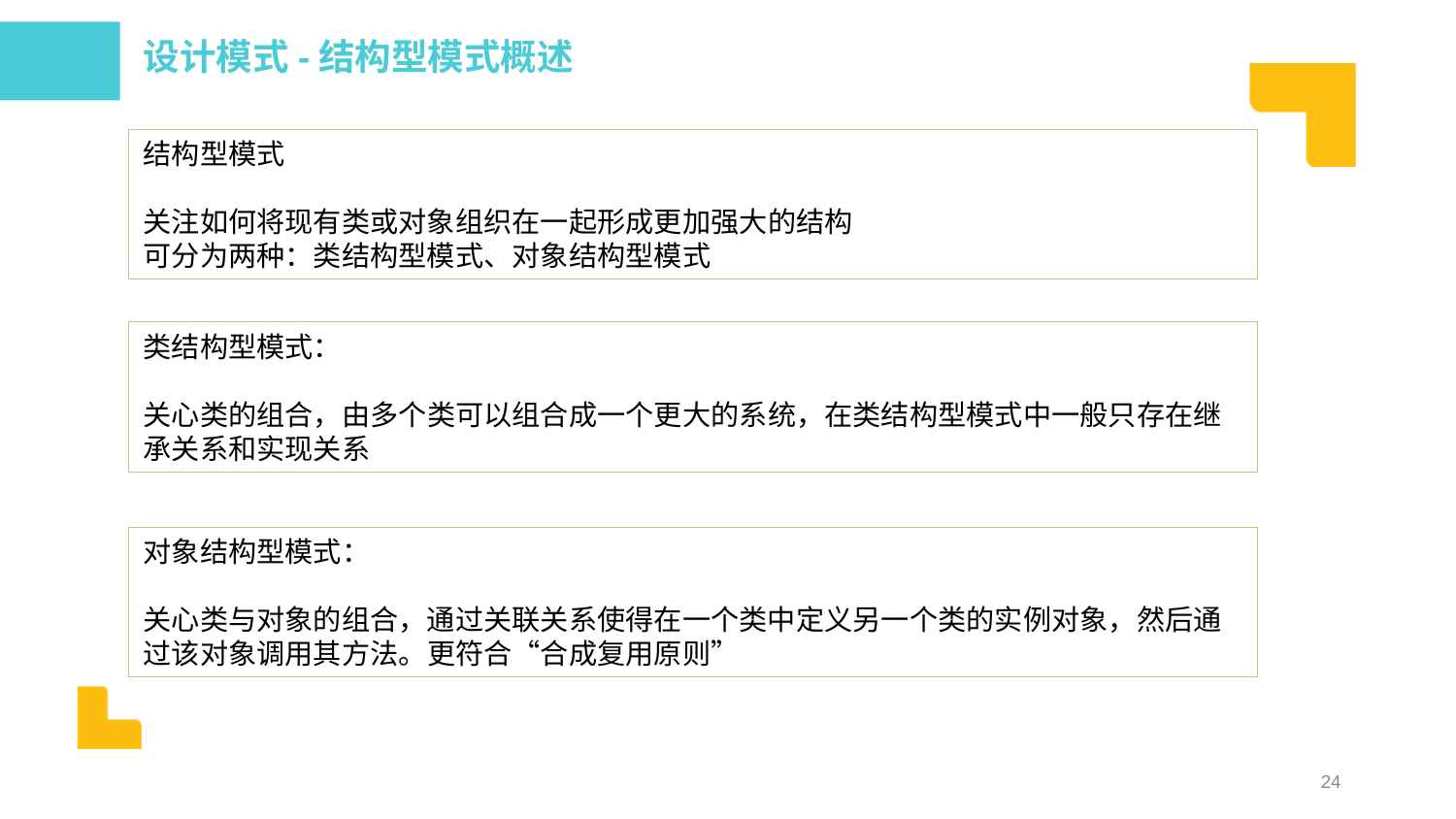

设计模式-结构型模式概述

结构型模式

关注如何将现有类或对象组织在一起形成更加强大的结构
可分为两种：类结构型模式、对象结构型模式
类结构型模式：

关心类的组合，由多个类可以组合成一个更大的系统，在类结构型模式中一般只存在继承关系和实现关系
对象结构型模式：

关心类与对象的组合，通过关联关系使得在一个类中定义另一个类的实例对象，然后通过该对象调用其方法。更符合“合成复用原则”
24